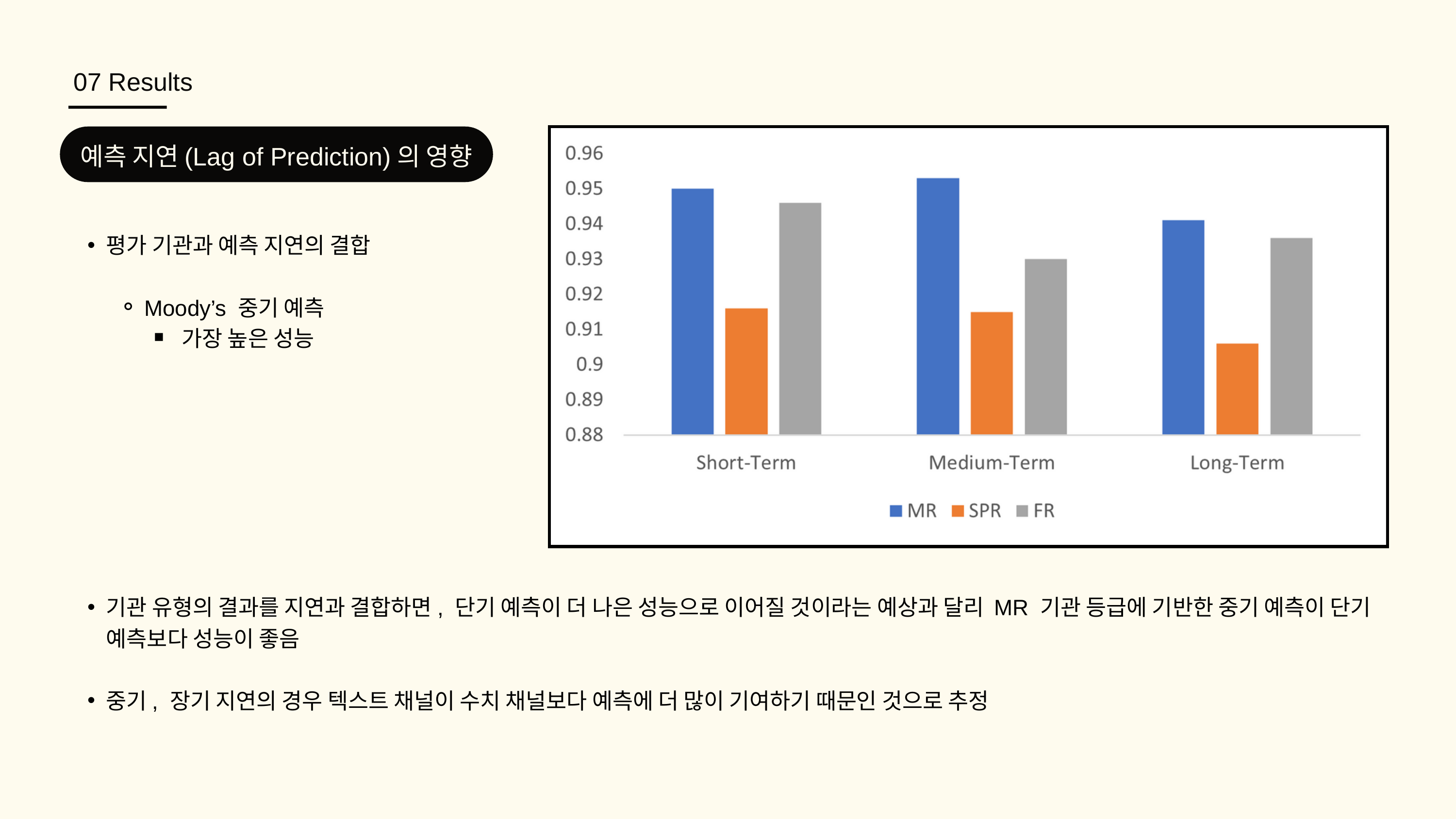

07 Results

예측 지연(Lag of Prediction)의 영향
평가 기관과 예측 지연의 결합

Moody’s 중기 예측
가장 높은 성능

기관 유형의 결과를 지연과 결합하면, 단기 예측이 더 나은 성능으로 이어질 것이라는 예상과 달리 MR 기관 등급에 기반한 중기 예측이 단기 예측보다 성능이 좋음

중기, 장기 지연의 경우 텍스트 채널이 수치 채널보다 예측에 더 많이 기여하기 때문인 것으로 추정